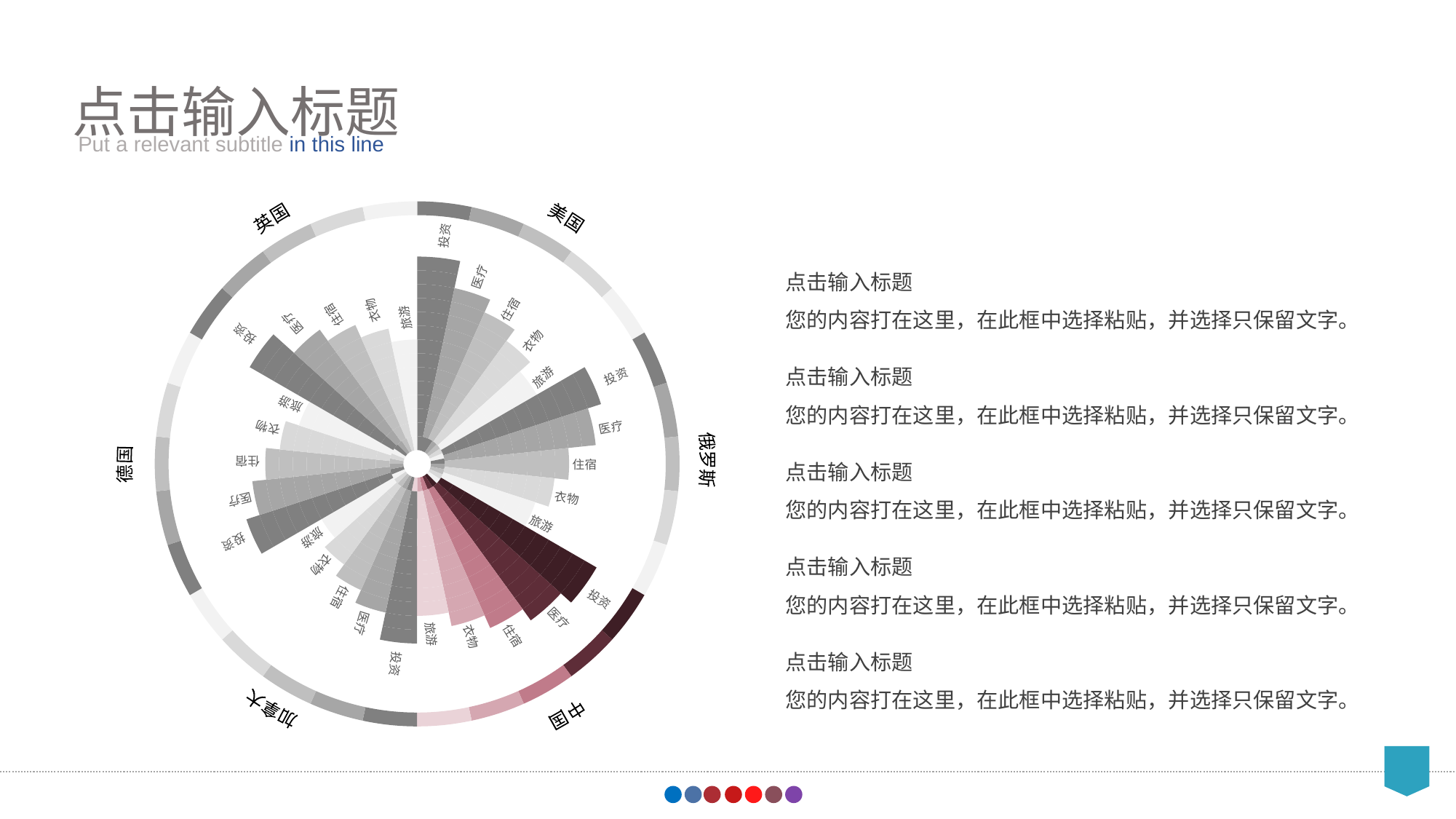

点击输入标题
Put a relevant subtitle in this line

### Chart

| Category | 列15 | 列16 | 列17 | 列10 | 列11 | 列12 | 列13 | 列14 | 列5 | 列6 | 列7 | 列8 | 列9 | 列3 | 列4 | 列2 | 列1 | 销售额 |
|---|---|---|---|---|---|---|---|---|---|---|---|---|---|---|---|---|---|---|
| 1 | 3.0 | 1.0 | 1.0 | 1.0 | 1.0 | 1.0 | 1.0 | 1.0 | 1.0 | 1.0 | 1.0 | 1.0 | 1.0 | 1.0 | 1.0 | 1.0 | 1.0 | 1.0 |
| 2 | 1.0 | 1.0 | 1.0 | 1.0 | 1.0 | 1.0 | 1.0 | 1.0 | 1.0 | 1.0 | 1.0 | 1.0 | 1.0 | 1.0 | 1.0 | 1.0 | 1.0 | 1.0 |
| 3 | 1.0 | 1.0 | 1.0 | 1.0 | 1.0 | 1.0 | 1.0 | 1.0 | 1.0 | 1.0 | 1.0 | 1.0 | 1.0 | 1.0 | 1.0 | 1.0 | 1.0 | 1.0 |
| 4 | 1.0 | 1.0 | 1.0 | 1.0 | 1.0 | 1.0 | 1.0 | 1.0 | 1.0 | 1.0 | 1.0 | 1.0 | 1.0 | 1.0 | 1.0 | 1.0 | 1.0 | 1.0 |
| 5 | 1.0 | 1.0 | 1.0 | 1.0 | 1.0 | 1.0 | 1.0 | 1.0 | 1.0 | 1.0 | 1.0 | 1.0 | 1.0 | 1.0 | 1.0 | 1.0 | 1.0 | 1.0 |
| 6 | 1.0 | 1.0 | 1.0 | 1.0 | 1.0 | 1.0 | 1.0 | 1.0 | 1.0 | 1.0 | 1.0 | 1.0 | 1.0 | 1.0 | 1.0 | 1.0 | 1.0 | 1.0 |
| 7 | 1.0 | 1.0 | 1.0 | 1.0 | 1.0 | 1.0 | 1.0 | 1.0 | 1.0 | 1.0 | 1.0 | 1.0 | 1.0 | 1.0 | 1.0 | 1.0 | 1.0 | 1.0 |
|  | 1.0 | 1.0 | 1.0 | 1.0 | 1.0 | 1.0 | 1.0 | 1.0 | 1.0 | 1.0 | 1.0 | 1.0 | 1.0 | 1.0 | 1.0 | 1.0 | 1.0 | 1.0 |
| 9 | 1.0 | 1.0 | 1.0 | 1.0 | 1.0 | 1.0 | 1.0 | 1.0 | 1.0 | 1.0 | 1.0 | 1.0 | 1.0 | 1.0 | 1.0 | 1.0 | 1.0 | 1.0 |
| 10 | 1.0 | 1.0 | 1.0 | 1.0 | 1.0 | 1.0 | 1.0 | 1.0 | 1.0 | 1.0 | 1.0 | 1.0 | 1.0 | 1.0 | 1.0 | 1.0 | 1.0 | 1.0 |
| 11 | 1.0 | 1.0 | 1.0 | 1.0 | 1.0 | 1.0 | 1.0 | 1.0 | 1.0 | 1.0 | 1.0 | 1.0 | 1.0 | 1.0 | 1.0 | 1.0 | 1.0 | 1.0 |
| 12 | 1.0 | 1.0 | 1.0 | 1.0 | 1.0 | 1.0 | 1.0 | 1.0 | 1.0 | 1.0 | 1.0 | 1.0 | 1.0 | 1.0 | 1.0 | 1.0 | 1.0 | 1.0 |
| 13 | 1.0 | 1.0 | 1.0 | 1.0 | 1.0 | 1.0 | 1.0 | 1.0 | 1.0 | 1.0 | 1.0 | 1.0 | 1.0 | 1.0 | 1.0 | 1.0 | 1.0 | 1.0 |
| 14 | 1.0 | 1.0 | 1.0 | 1.0 | 1.0 | 1.0 | 1.0 | 1.0 | 1.0 | 1.0 | 1.0 | 1.0 | 1.0 | 1.0 | 1.0 | 1.0 | 1.0 | 1.0 |
| 15 | 1.0 | 1.0 | 1.0 | 1.0 | 1.0 | 1.0 | 1.0 | 1.0 | 1.0 | 1.0 | 1.0 | 1.0 | 1.0 | 1.0 | 1.0 | 1.0 | 1.0 | 1.0 |
| 16 | 1.0 | 1.0 | 1.0 | 1.0 | 1.0 | 1.0 | 1.0 | 1.0 | 1.0 | 1.0 | 1.0 | 1.0 | 1.0 | 1.0 | 1.0 | 1.0 | 1.0 | 1.0 |
| 17 | 1.0 | 1.0 | 1.0 | 1.0 | 1.0 | 1.0 | 1.0 | 1.0 | 1.0 | 1.0 | 1.0 | 1.0 | 1.0 | 1.0 | 1.0 | 1.0 | 1.0 | 1.0 |
| 18 | 1.0 | 1.0 | 1.0 | 1.0 | 1.0 | 1.0 | 1.0 | 1.0 | 1.0 | 1.0 | 1.0 | 1.0 | 1.0 | 1.0 | 1.0 | 1.0 | 1.0 | 1.0 |
| 19 | 1.0 | 1.0 | 1.0 | 1.0 | 1.0 | 1.0 | 1.0 | 1.0 | 1.0 | 1.0 | 1.0 | 1.0 | 1.0 | 1.0 | 1.0 | 1.0 | 1.0 | 1.0 |
| 20 | 1.0 | 1.0 | 1.0 | 1.0 | 1.0 | 1.0 | 1.0 | 1.0 | 1.0 | 1.0 | 1.0 | 1.0 | 1.0 | 1.0 | 1.0 | 1.0 | 1.0 | 1.0 |
| 21 | 1.0 | 1.0 | 1.0 | 1.0 | 1.0 | 1.0 | 1.0 | 1.0 | 1.0 | 1.0 | 1.0 | 1.0 | 1.0 | 1.0 | 1.0 | 1.0 | 1.0 | 1.0 |
| 22 | 1.0 | 1.0 | 1.0 | 1.0 | 1.0 | 1.0 | 1.0 | 1.0 | 1.0 | 1.0 | 1.0 | 1.0 | 1.0 | 1.0 | 1.0 | 1.0 | 1.0 | 1.0 |
| 23 | 1.0 | 1.0 | 1.0 | 1.0 | 1.0 | 1.0 | 1.0 | 1.0 | 1.0 | 1.0 | 1.0 | 1.0 | 1.0 | 1.0 | 1.0 | 1.0 | 1.0 | 1.0 |
| 24 | 1.0 | 1.0 | 1.0 | 1.0 | 1.0 | 1.0 | 1.0 | 1.0 | 1.0 | 1.0 | 1.0 | 1.0 | 1.0 | 1.0 | 1.0 | 1.0 | 1.0 | 1.0 |
| 25 | 1.0 | 1.0 | 1.0 | 1.0 | 1.0 | 1.0 | 1.0 | 1.0 | 1.0 | 1.0 | 1.0 | 1.0 | 1.0 | 1.0 | 1.0 | 1.0 | 1.0 | 1.0 |
| 26 | 1.0 | 1.0 | 1.0 | 1.0 | 1.0 | 1.0 | 1.0 | 1.0 | 1.0 | 1.0 | 1.0 | 1.0 | 1.0 | 1.0 | 1.0 | 1.0 | 1.0 | 1.0 |
| 27 | 1.0 | 1.0 | 1.0 | 1.0 | 1.0 | 1.0 | 1.0 | 1.0 | 1.0 | 1.0 | 1.0 | 1.0 | 1.0 | 1.0 | 1.0 | 1.0 | 1.0 | 1.0 |
| 28 | 1.0 | 1.0 | 1.0 | 1.0 | 1.0 | 1.0 | 1.0 | 1.0 | 1.0 | 1.0 | 1.0 | 1.0 | 1.0 | 1.0 | 1.0 | 1.0 | 1.0 | 1.0 |
| 29 | 1.0 | 1.0 | 1.0 | 1.0 | 1.0 | 1.0 | 1.0 | 1.0 | 1.0 | 1.0 | 1.0 | 1.0 | 1.0 | 1.0 | 1.0 | 1.0 | 1.0 | 1.0 |
| 30 | 1.0 | 1.0 | 1.0 | 1.0 | 1.0 | 1.0 | 1.0 | 1.0 | 1.0 | 1.0 | 1.0 | 1.0 | 1.0 | 1.0 | 1.0 | 1.0 | 1.0 | 1.0 |
点击输入标题
您的内容打在这里，在此框中选择粘贴，并选择只保留文字。
点击输入标题
您的内容打在这里，在此框中选择粘贴，并选择只保留文字。
点击输入标题
您的内容打在这里，在此框中选择粘贴，并选择只保留文字。
点击输入标题
您的内容打在这里，在此框中选择粘贴，并选择只保留文字。
点击输入标题
您的内容打在这里，在此框中选择粘贴，并选择只保留文字。